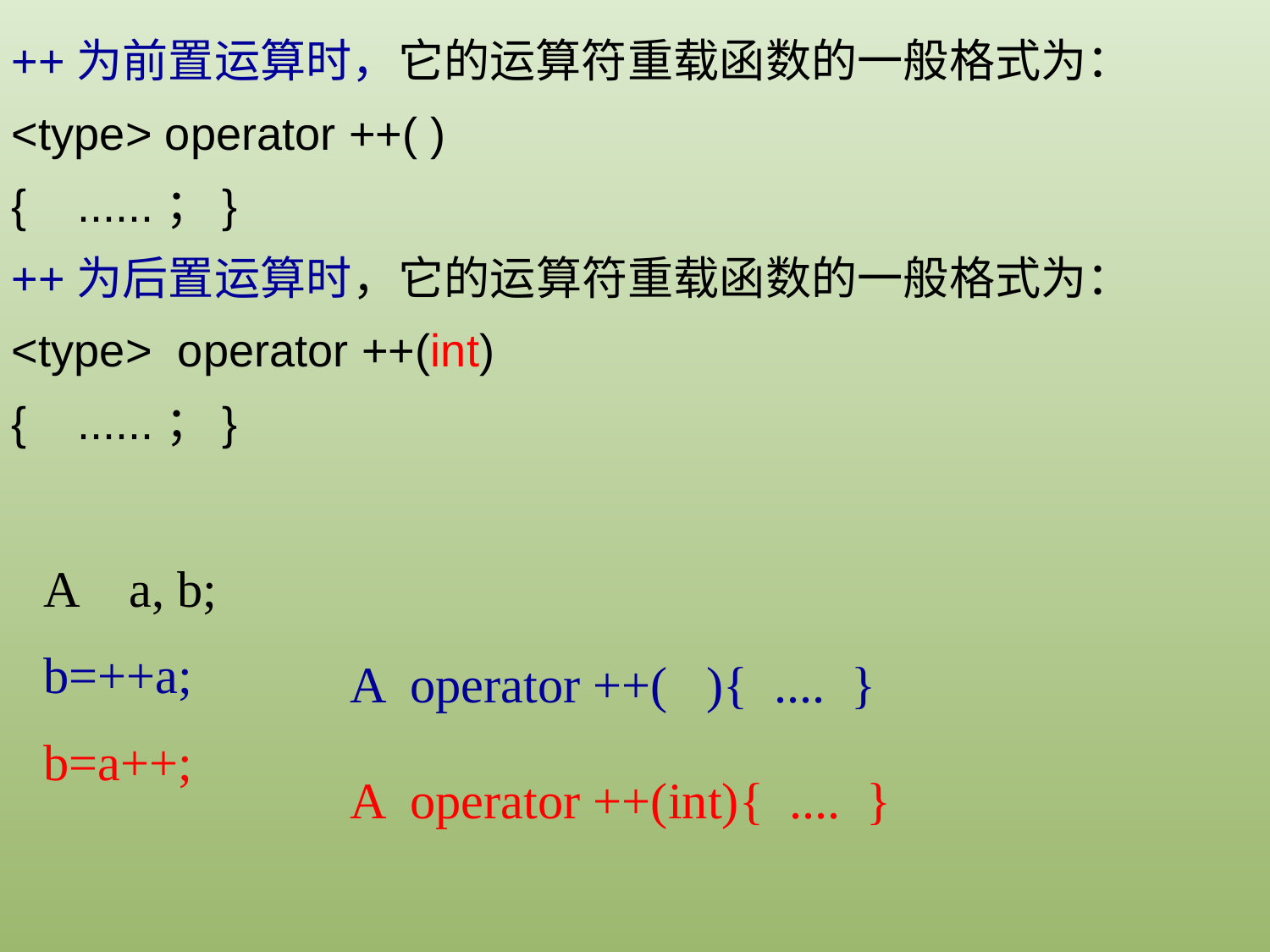

++为前置运算时，它的运算符重载函数的一般格式为：
<type> operator ++( )
{    ......；}
++为后置运算时，它的运算符重载函数的一般格式为：
<type>  operator ++(int)
{    ......；}
A    a, b;
b=++a;
b=a++;
A  operator ++(   ){  ....  }
A  operator ++(int){  ....  }
853